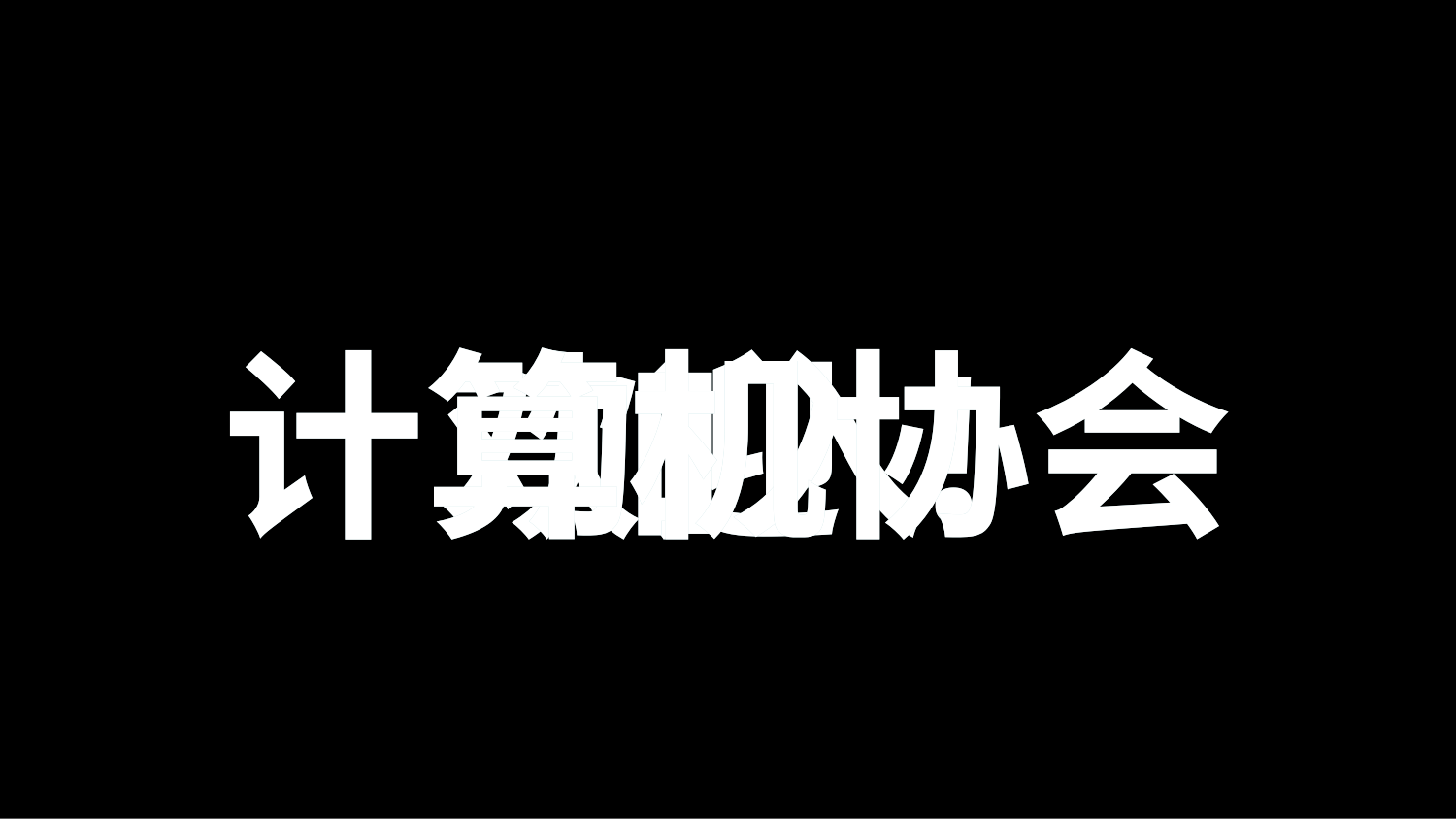

计算机协会
计算机协会
计算机协会
欢迎!
欢迎!
欢迎!
加入
加入
加入